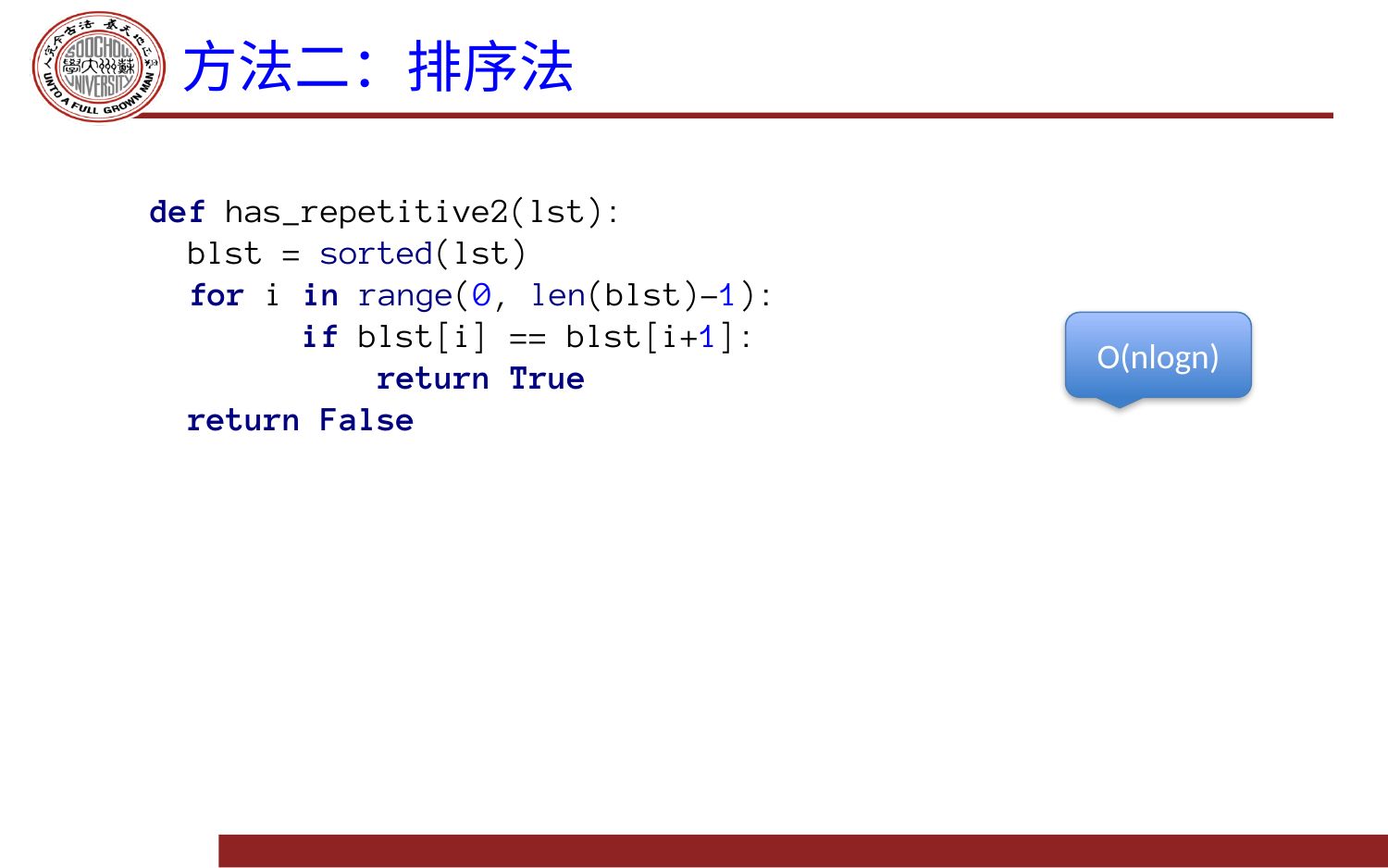

# 方法二：排序法
def has_repetitive2(lst):
  blst = sorted(lst)
    for i in range(0, len(blst)-1):
        if blst[i] == blst[i+1]:
            return True
  return False
O(nlogn)